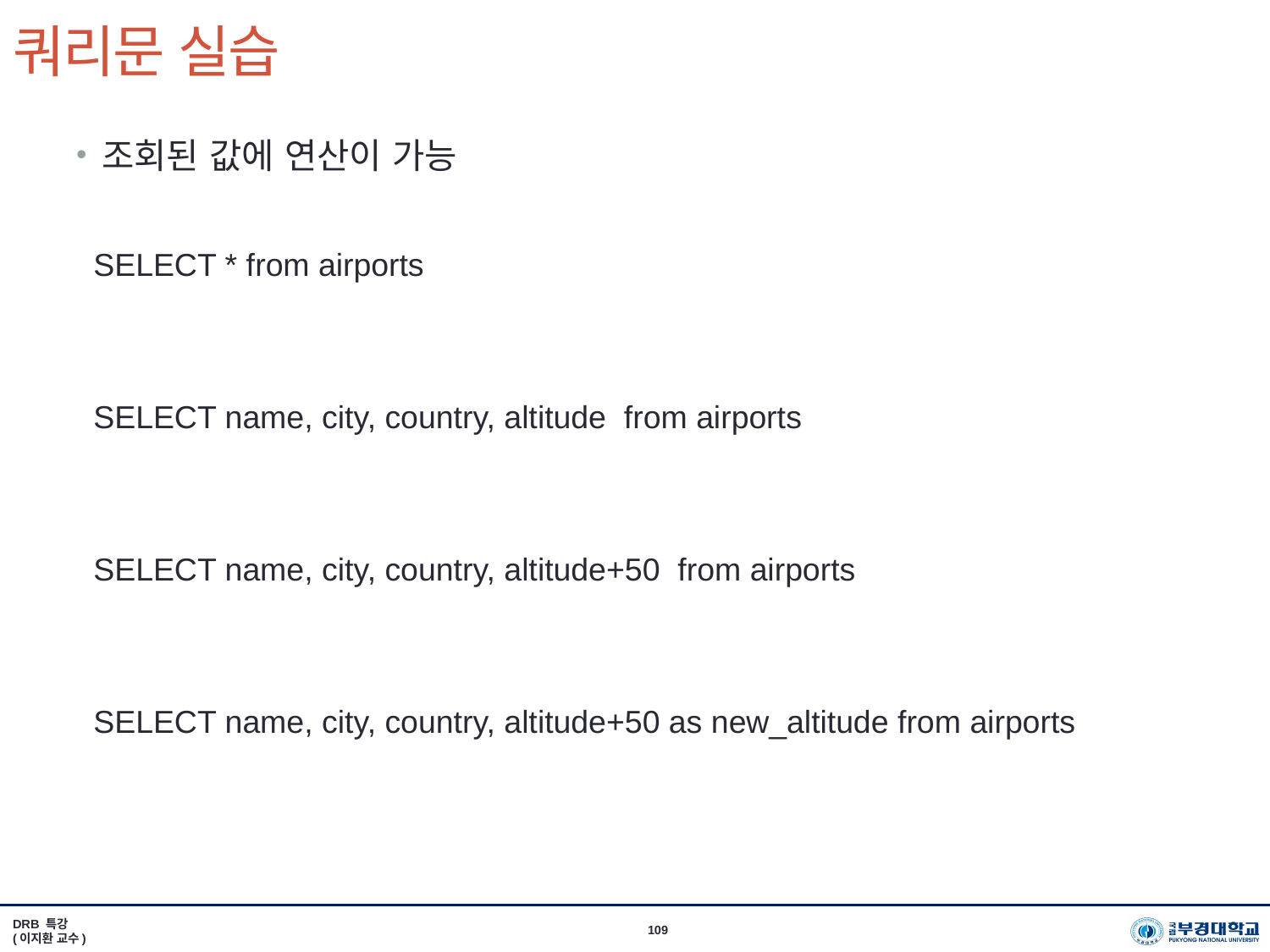

# 쿼리문 실습
조회된 값에 연산이 가능
SELECT * from airports

SELECT name, city, country, altitude  from airports

SELECT name, city, country, altitude+50  from airports

SELECT name, city, country, altitude+50 as new_altitude from airports
DRB 특강
(이지환 교수)